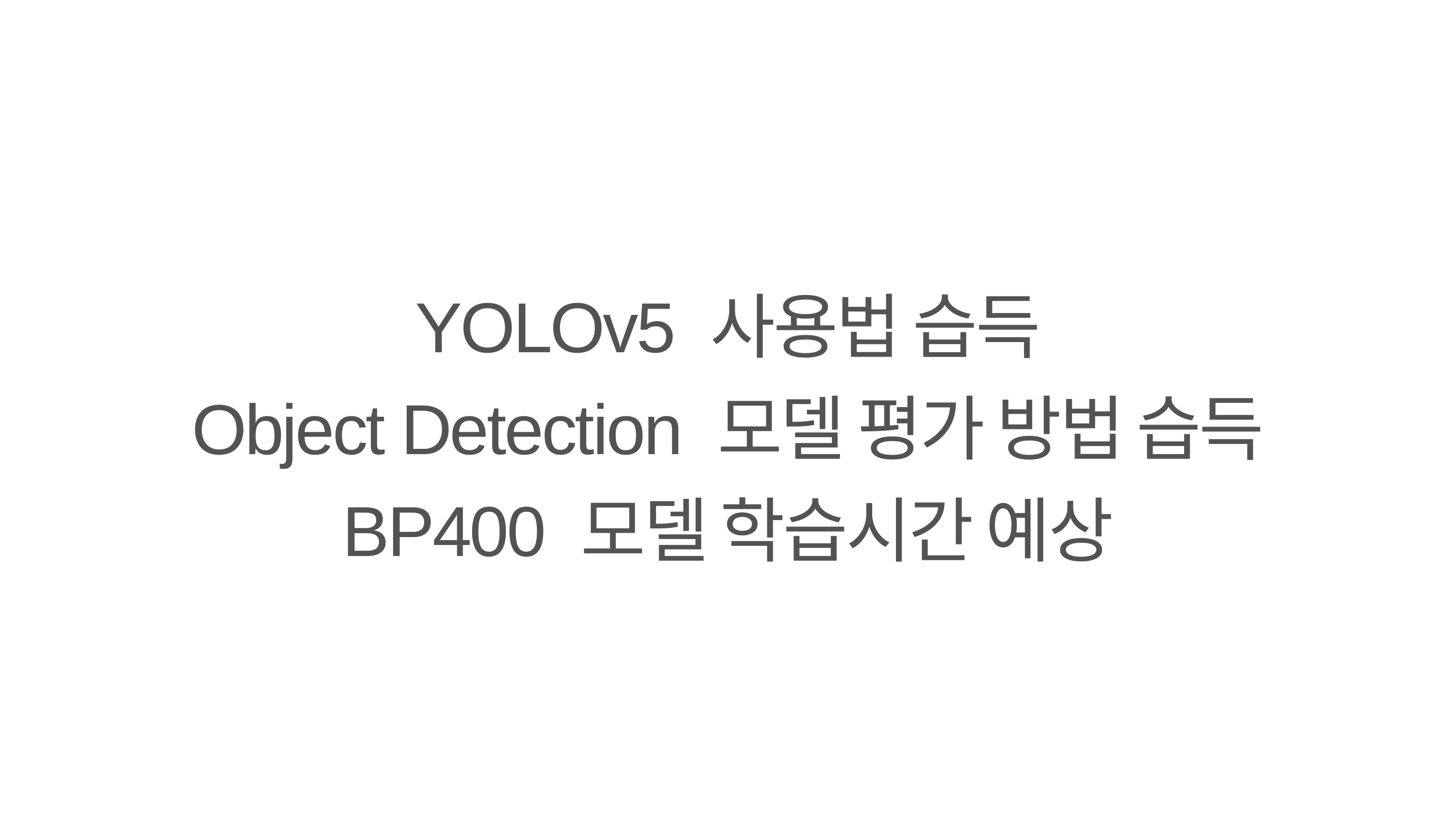

YOLOv5 사용법 습득
Object Detection 모델 평가 방법 습득
BP400 모델 학습시간 예상